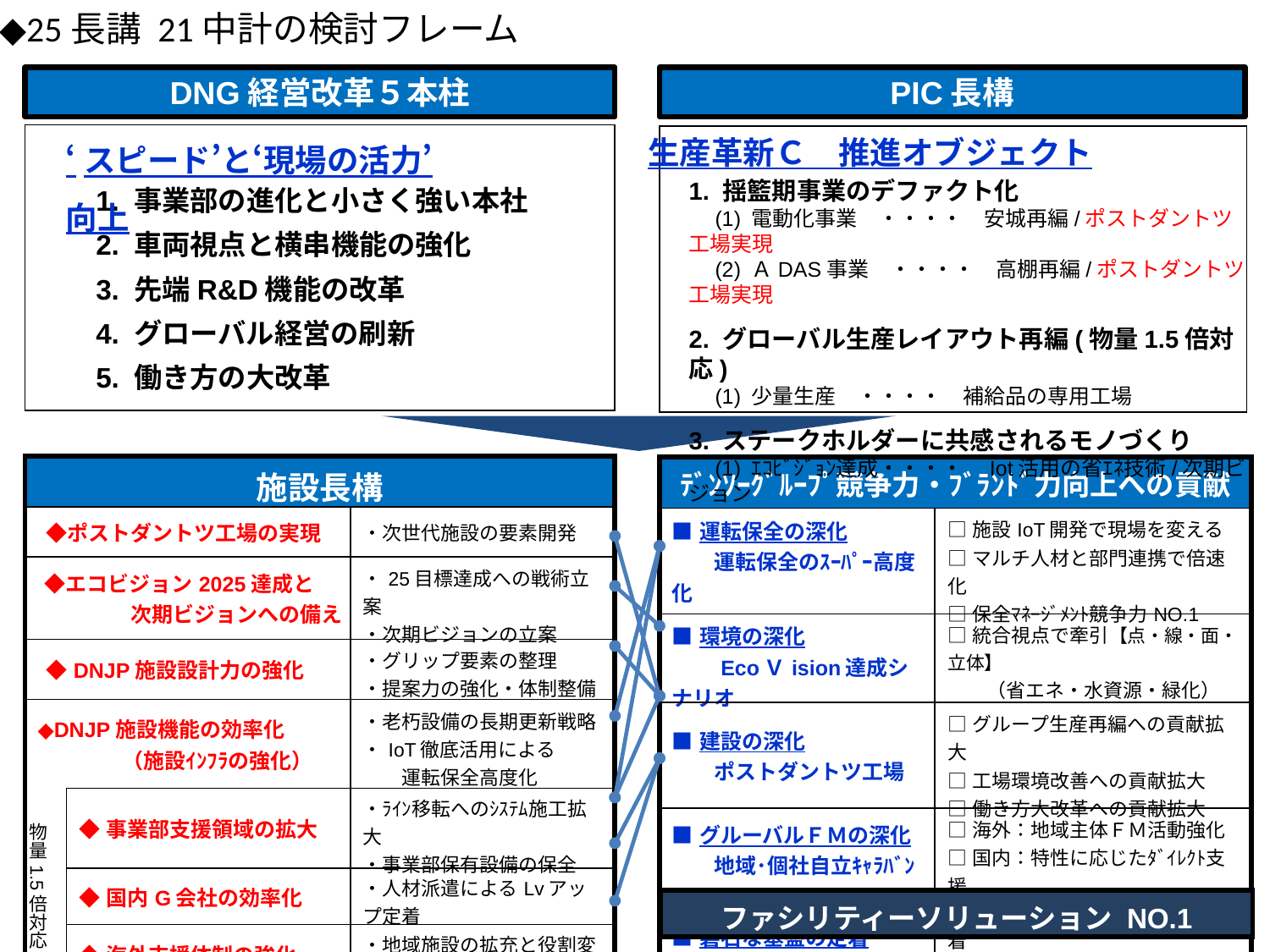

◆25長講 21中計の検討フレーム
DNG経営改革５本柱
PIC長構
‘スピード’と‘現場の活力’向上
|  |
| --- |
|  |
| --- |
生産革新Ｃ　推進オブジェクト
1. 揺籃期事業のデファクト化
　(1) 電動化事業　・・・・　安城再編/ポストダントツ工場実現
　(2) ＡDAS事業　・・・・　高棚再編/ポストダントツ工場実現

2. グローバル生産レイアウト再編(物量1.5倍対応)
　(1) 少量生産　・・・・　補給品の専用工場

3. ステークホルダーに共感されるモノづくり
　(1) ｴｺﾋﾞｼﾞｮﾝ達成・・・・　Iot活用の省ｴﾈ技術/次期ビジョン
1. 事業部の進化と小さく強い本社

2. 車両視点と横串機能の強化

3. 先端R&D機能の改革

4. グローバル経営の刷新

5. 働き方の大改革

| 施設長構 |  |  |
| --- | --- | --- |
| ◆ポストダントツ工場の実現 |  | ・次世代施設の要素開発 |
| ◆エコビジョン2025達成と 　　　　　次期ビジョンへの備え |  | ・25目標達成への戦術立案 ・次期ビジョンの立案 |
| ◆DNJP施設設計力の強化 |  | ・グリップ要素の整理 ・提案力の強化・体制整備 |
| ◆DNJP施設機能の効率化 　　　　（施設ｲﾝﾌﾗの強化） |  | ・老朽設備の長期更新戦略 ・IoT徹底活用による 　　運転保全高度化 |
| 物量1.5倍対応 | ◆事業部支援領域の拡大 | ・ﾗｲﾝ移転へのｼｽﾃﾑ施工拡大 ・事業部保有設備の保全 |
|  | ◆国内G会社の効率化 | ・人材派遣によるLvアップ定着 |
|  | ◆海外支援体制の強化 | ・地域施設の拡充と役割変化 |
| ﾃﾞﾝｿｰｸﾞﾙｰﾌﾟ競争力・ﾌﾞﾗﾝﾄﾞ力向上への貢献 |  |
| --- | --- |
| ■運転保全の深化 　　運転保全のｽｰﾊﾟｰ高度化 | □施設IoT開発で現場を変える □マルチ人材と部門連携で倍速化 □保全ﾏﾈｰｼﾞﾒﾝﾄ競争力NO.1 |
| ■環境の深化 　　EcoＶision達成シナリオ | □統合視点で牽引【点・線・面・立体】 　　（省エネ・水資源・緑化） |
| ■建設の深化 　　ポストダントツ工場 | □グループ生産再編への貢献拡大 □工場環境改善への貢献拡大 □働き方大改革への貢献拡大 |
| ■グルーバルＦＭの深化 　　地域･個社自立ｷｬﾗﾊﾞﾝ | □海外：地域主体ＦＭ活動強化 □国内：特性に応じたﾀﾞｲﾚｸﾄ支援 |
| ■磐石な基盤の定着 　　仕事を通じて幸せになろう | □「安全・品質・環境」真の定着 □人材育成PDCAの質・スピードUP □安全・ｽﾋﾟﾘｯﾄ・ｺﾝﾌﾟﾗｲｱﾝｽ・健康 |
| ファシリティーソリューション NO.1 |
| --- |